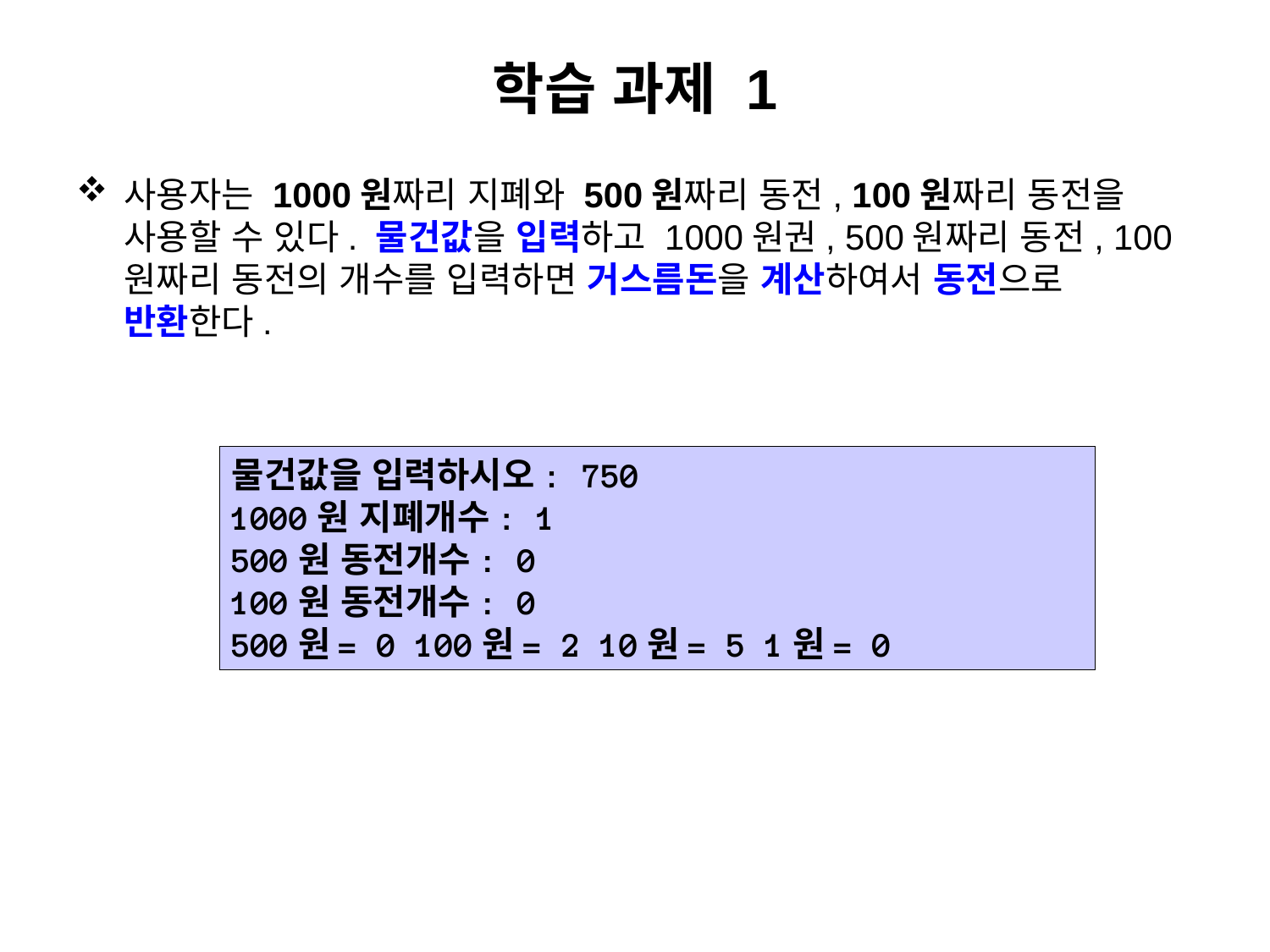

# 학습 과제 1
사용자는 1000원짜리 지폐와 500원짜리 동전, 100원짜리 동전을 사용할 수 있다. 물건값을 입력하고 1000원권, 500원짜리 동전, 100원짜리 동전의 개수를 입력하면 거스름돈을 계산하여서 동전으로 반환한다.

물건값을 입력하시오: 750
1000원 지폐개수: 1
500원 동전개수: 0
100원 동전개수: 0
500원= 0 100원= 2 10원= 5 1원= 0
itemPrice = int(input("물건값을 입력하시오: "))
note = int(input("1000원 지폐개수: "))
coin500 = int(input("500원 동전개수: "))
coin100 = int(input("100원 동전개수: "))

change = note*1000 + coin500*500 + coin100*100 - itemPrice

# 거스름돈(500원 동전 개수)을 계산한다.
nCoin500 = change//500
change = change%500

# 거스름돈(100원 동전 개수)을 계산한다.
nCoin100 = change//100
change = change%100

# 거스름돈(10원 동전 개수)을 계산한다.
nCoin10 = change//10
change = change%10

# 거스름돈(1원 동전 개수)을 계산한다.
nCoin1 = change

print("500원=", nCoin500, "100원=", nCoin100, "10원=", nCoin10, "1원=", nCoin1)